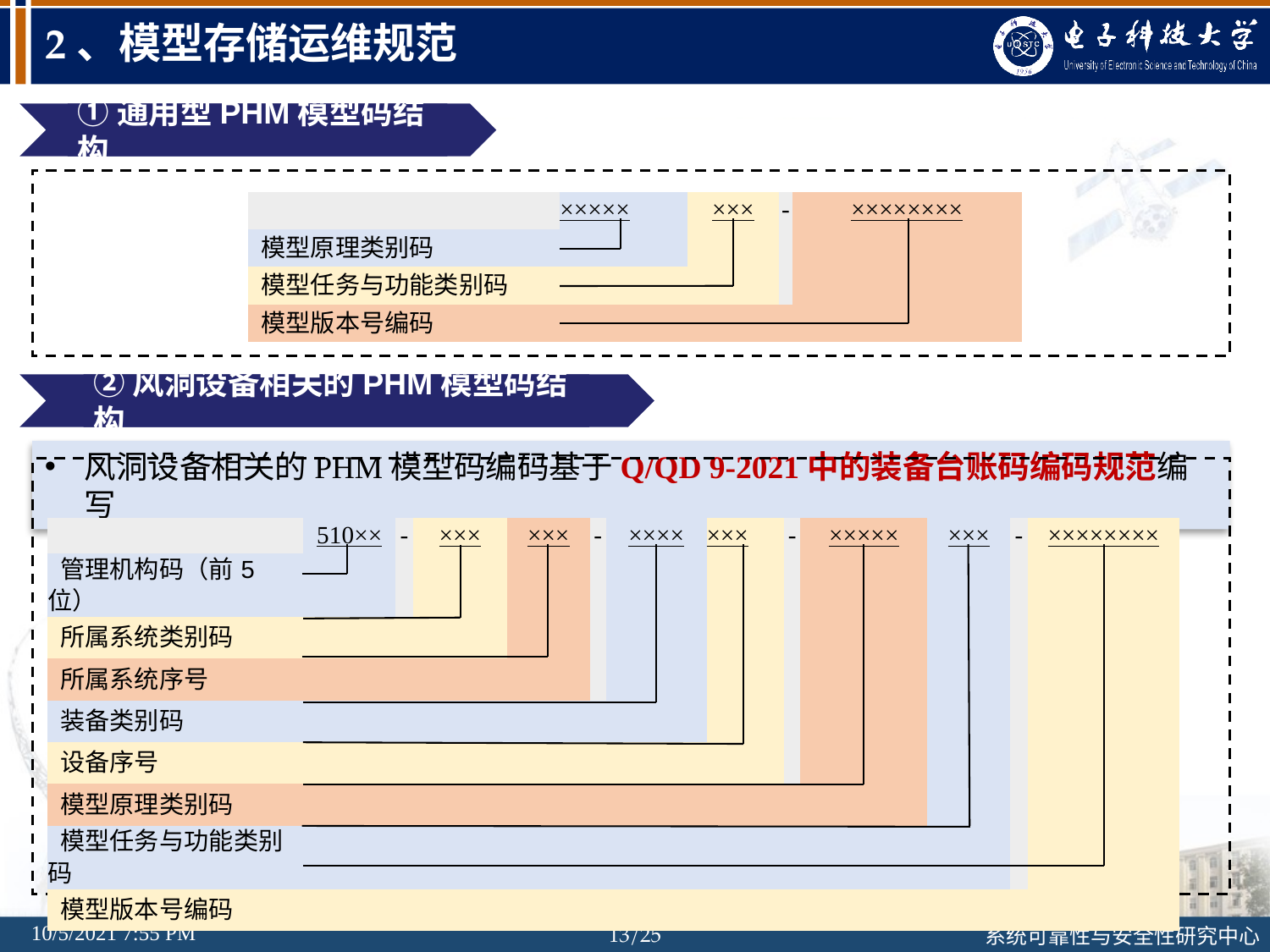

# 2、模型存储运维规范

①通用型PHM模型码结构

|  | ××××× | ××× | - | ×××××××× |
| --- | --- | --- | --- | --- |
| 模型原理类别码 |  |  |  |  |
| 模型任务与功能类别码 |  |  |  |  |
| 模型版本号编码 |  |  |  |  |

②风洞设备相关的PHM模型码结构

风洞设备相关的PHM模型码编码基于Q/QD 9-2021中的装备台账码编码规范编写
|  | 510×× | - | ××× | ××× | - | ×××× | ××× | - | ××××× | ××× | - | ×××××××× |
| --- | --- | --- | --- | --- | --- | --- | --- | --- | --- | --- | --- | --- |
| 管理机构码（前5位） |  |  |  |  |  |  |  |  |  |  |  |  |
| 所属系统类别码 |  |  |  |  |  |  |  |  |  |  |  |  |
| 所属系统序号 |  |  |  |  |  |  |  |  |  |  |  |  |
| 装备类别码 |  |  |  |  |  |  |  |  |  |  |  |  |
| 设备序号 |  |  |  |  |  |  |  |  |  |  |  |  |
| 模型原理类别码 |  |  |  |  |  |  |  |  |  |  |  |  |
| 模型任务与功能类别码 |  |  |  |  |  |  |  |  |  |  |  |  |
| 模型版本号编码 |  |  |  |  |  |  |  |  |  |  |  |  |